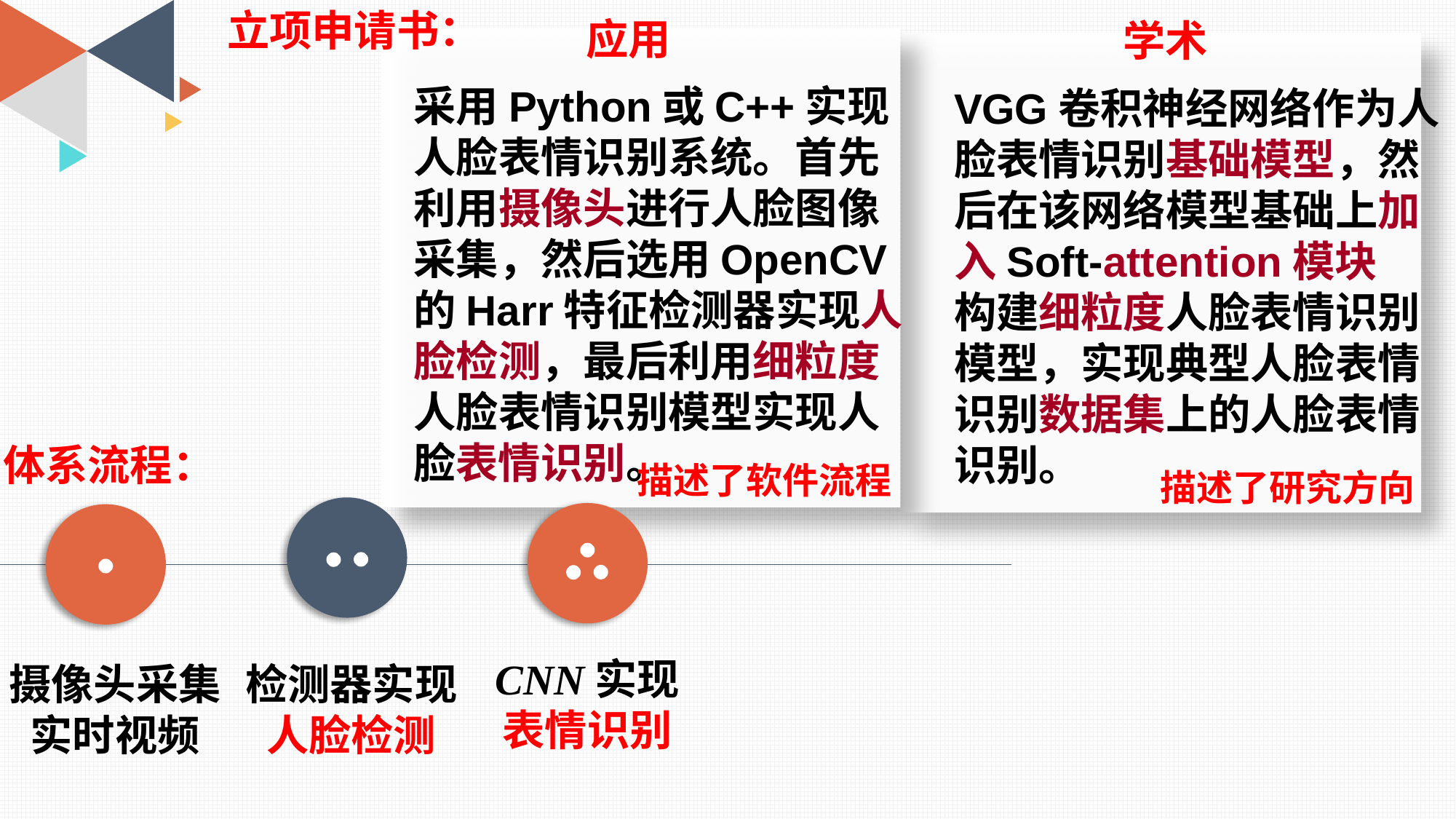

立项申请书：
应用
学术

采用Python或C++实现人脸表情识别系统。首先利用摄像头进行人脸图像采集，然后选用OpenCV的Harr特征检测器实现人脸检测，最后利用细粒度人脸表情识别模型实现人脸表情识别。
VGG卷积神经网络作为人脸表情识别基础模型，然后在该网络模型基础上加入Soft-attention模块
构建细粒度人脸表情识别模型，实现典型人脸表情识别数据集上的人脸表情识别。

体系流程：
描述了软件流程
描述了研究方向

CNN实现
表情识别
检测器实现
人脸检测
摄像头采集
实时视频